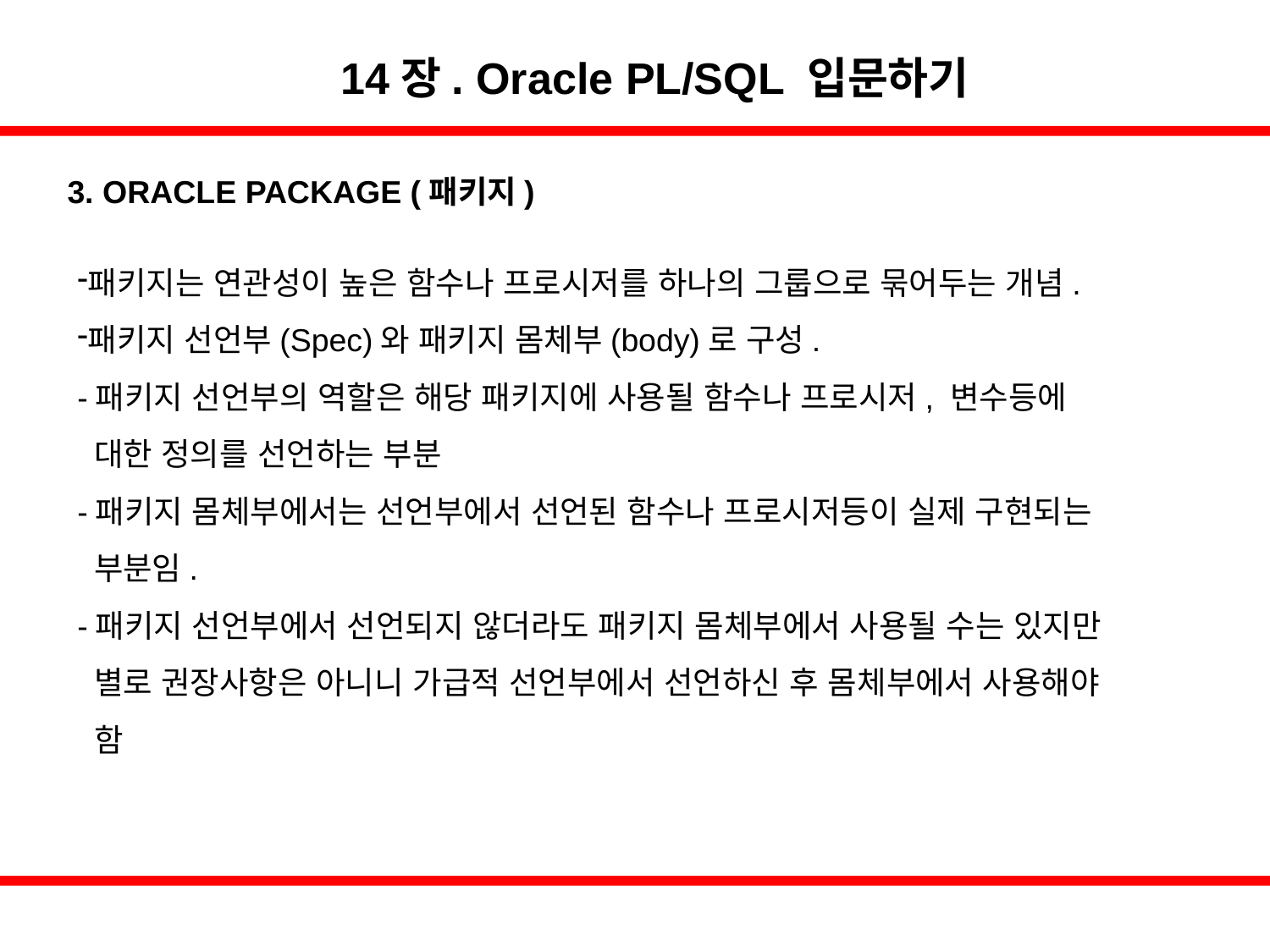

14장. Oracle PL/SQL 입문하기

3. ORACLE PACKAGE (패키지)
패키지는 연관성이 높은 함수나 프로시저를 하나의 그룹으로 묶어두는 개념.
패키지 선언부(Spec)와 패키지 몸체부(body)로 구성.
-패키지 선언부의 역할은 해당 패키지에 사용될 함수나 프로시저, 변수등에
 대한 정의를 선언하는 부분
-패키지 몸체부에서는 선언부에서 선언된 함수나 프로시저등이 실제 구현되는
 부분임.
-패키지 선언부에서 선언되지 않더라도 패키지 몸체부에서 사용될 수는 있지만
 별로 권장사항은 아니니 가급적 선언부에서 선언하신 후 몸체부에서 사용해야
 함